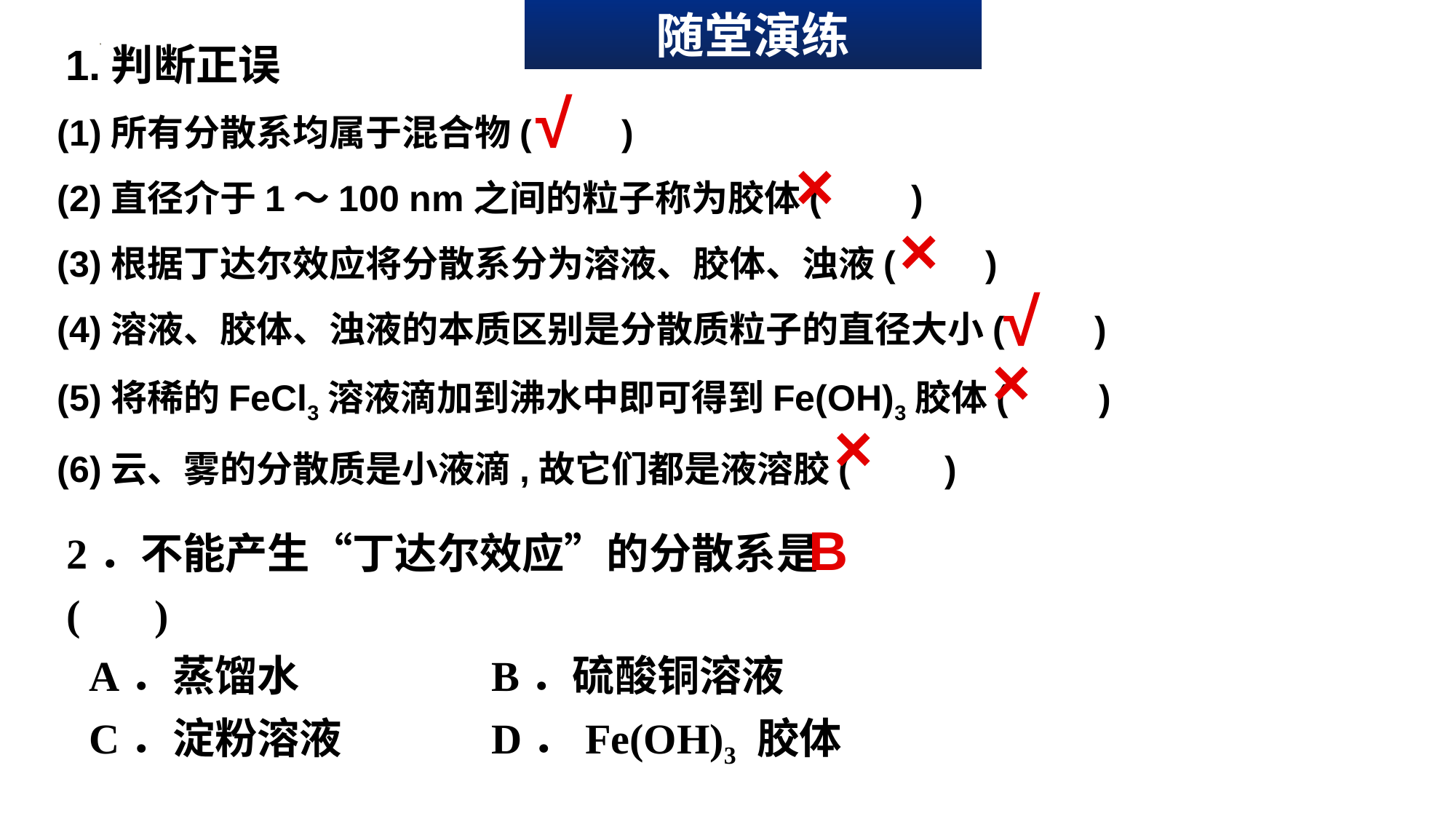

随堂演练
1.判断正误
√
(1)所有分散系均属于混合物(　　)
(2)直径介于1～100 nm之间的粒子称为胶体(　　)
(3)根据丁达尔效应将分散系分为溶液、胶体、浊液(　　)
(4)溶液、胶体、浊液的本质区别是分散质粒子的直径大小(　　)
(5)将稀的FeCl3溶液滴加到沸水中即可得到Fe(OH)3胶体(　　)
(6)云、雾的分散质是小液滴,故它们都是液溶胶(    　)

×
×
√
×
×
2．不能产生“丁达尔效应”的分散系是 (       )
A．蒸馏水	        B．硫酸铜溶液
C．淀粉溶液  	        D．Fe(OH)3 胶体
B